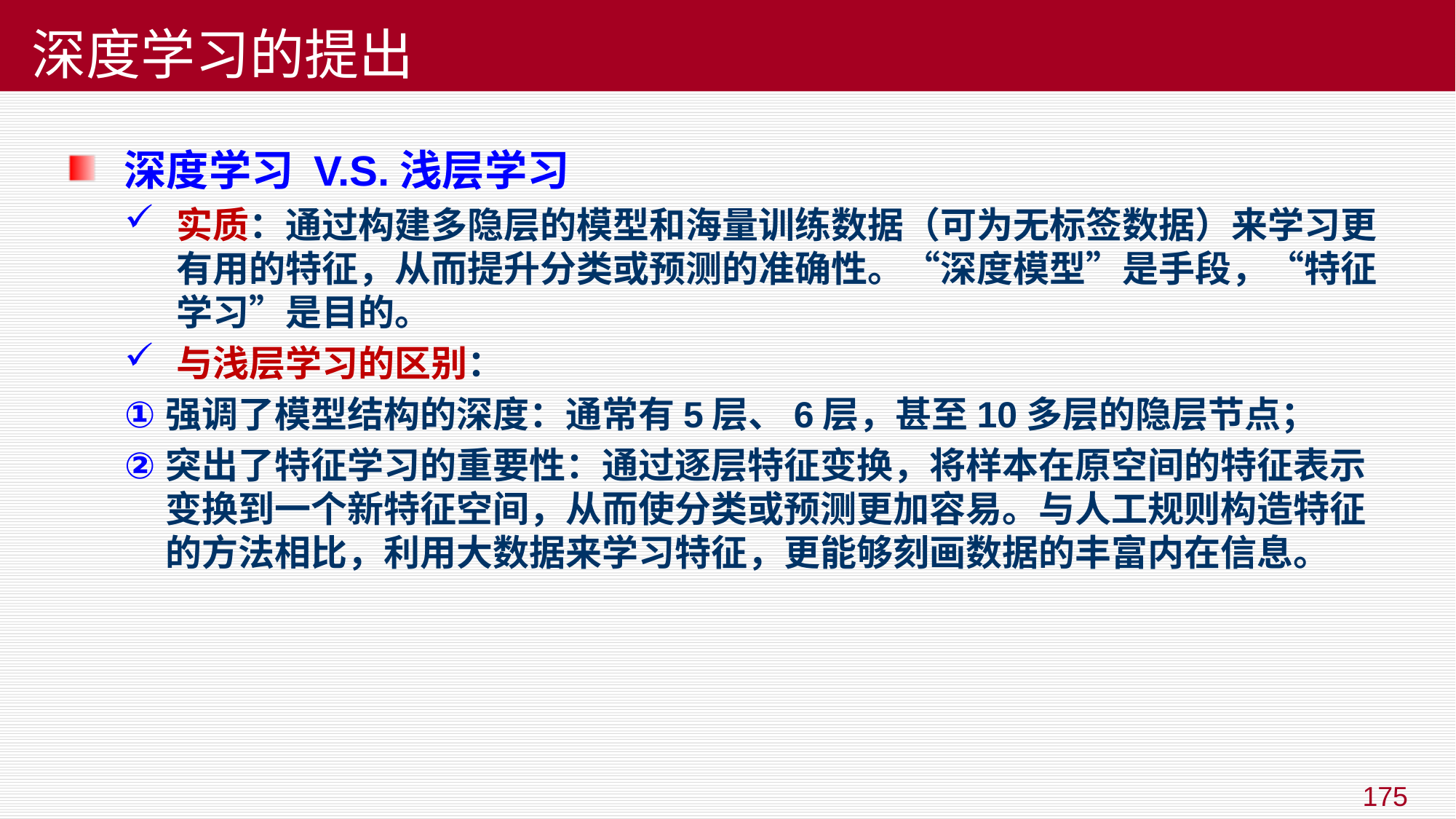

# 深度学习的提出
深度学习 V.S.浅层学习
实质：通过构建多隐层的模型和海量训练数据（可为无标签数据）来学习更有用的特征，从而提升分类或预测的准确性。“深度模型”是手段，“特征学习”是目的。
与浅层学习的区别：
强调了模型结构的深度：通常有5层、6层，甚至10多层的隐层节点；
突出了特征学习的重要性：通过逐层特征变换，将样本在原空间的特征表示变换到一个新特征空间，从而使分类或预测更加容易。与人工规则构造特征的方法相比，利用大数据来学习特征，更能够刻画数据的丰富内在信息。

175